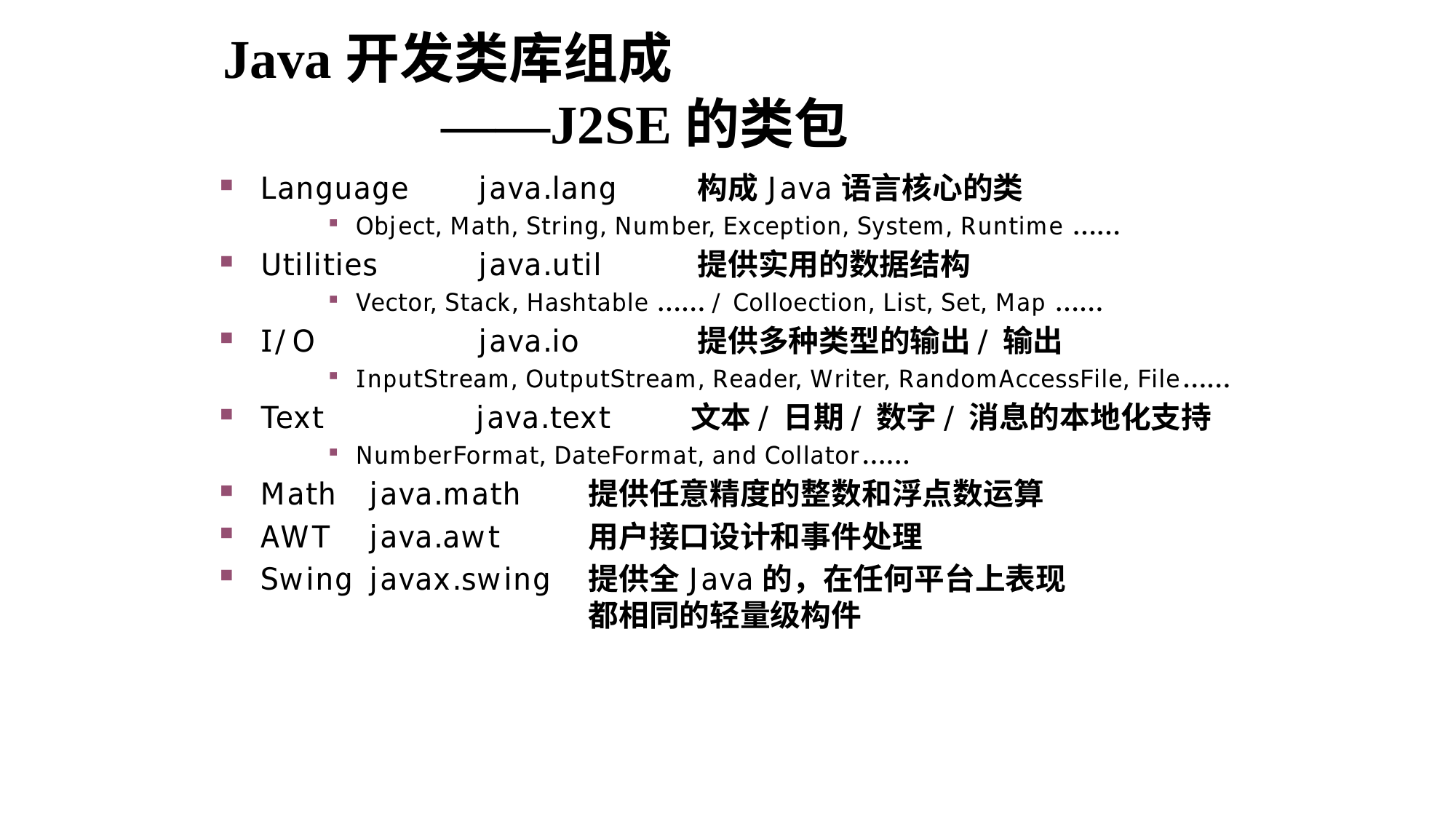

Java开发类库组成
		——J2SE的类包
Language	java.lang	构成Java语言核心的类
Object, Math, String, Number, Exception, System, Runtime ……
Utilities	java.util	提供实用的数据结构
Vector, Stack, Hashtable …… / Colloection, List, Set, Map ……
I/O		java.io		提供多种类型的输出/输出
InputStream, OutputStream, Reader, Writer, RandomAccessFile, File……
Text	            java.text        文本/日期/数字/消息的本地化支持
NumberFormat, DateFormat, and Collator……
Math	java.math	提供任意精度的整数和浮点数运算
AWT 	java.awt	用户接口设计和事件处理
Swing	javax.swing	提供全Java的，在任何平台上表现				都相同的轻量级构件